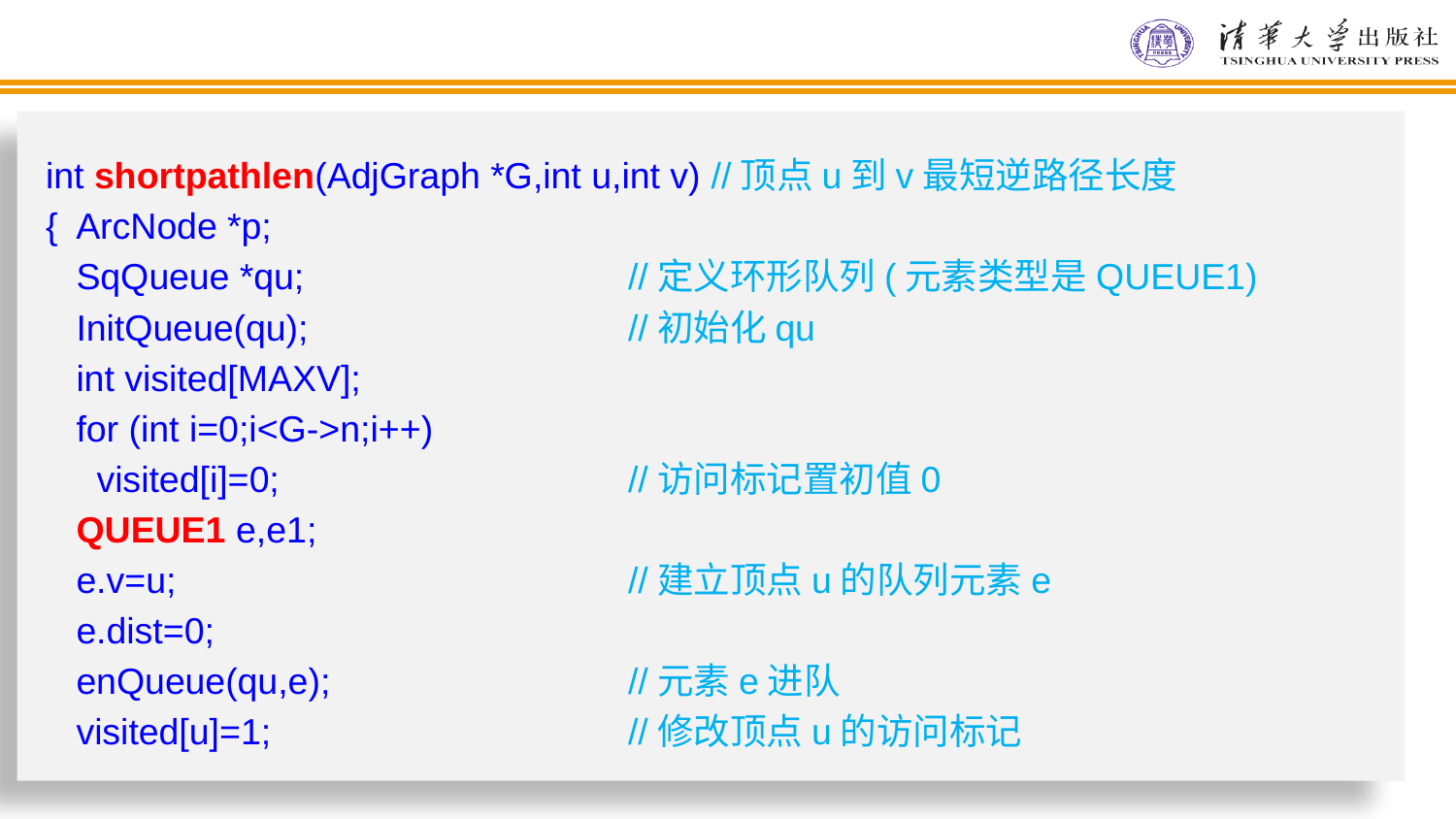

int shortpathlen(AdjGraph *G,int u,int v) //顶点u到v最短逆路径长度
{  ArcNode *p;
   SqQueue *qu;			//定义环形队列(元素类型是QUEUE1)
   InitQueue(qu);			//初始化qu
   int visited[MAXV];
   for (int i=0;i<G->n;i++)
     visited[i]=0;			//访问标记置初值0
   QUEUE1 e,e1;
   e.v=u;				//建立顶点u的队列元素e
   e.dist=0;
   enQueue(qu,e);			//元素e进队
   visited[u]=1;			//修改顶点u的访问标记